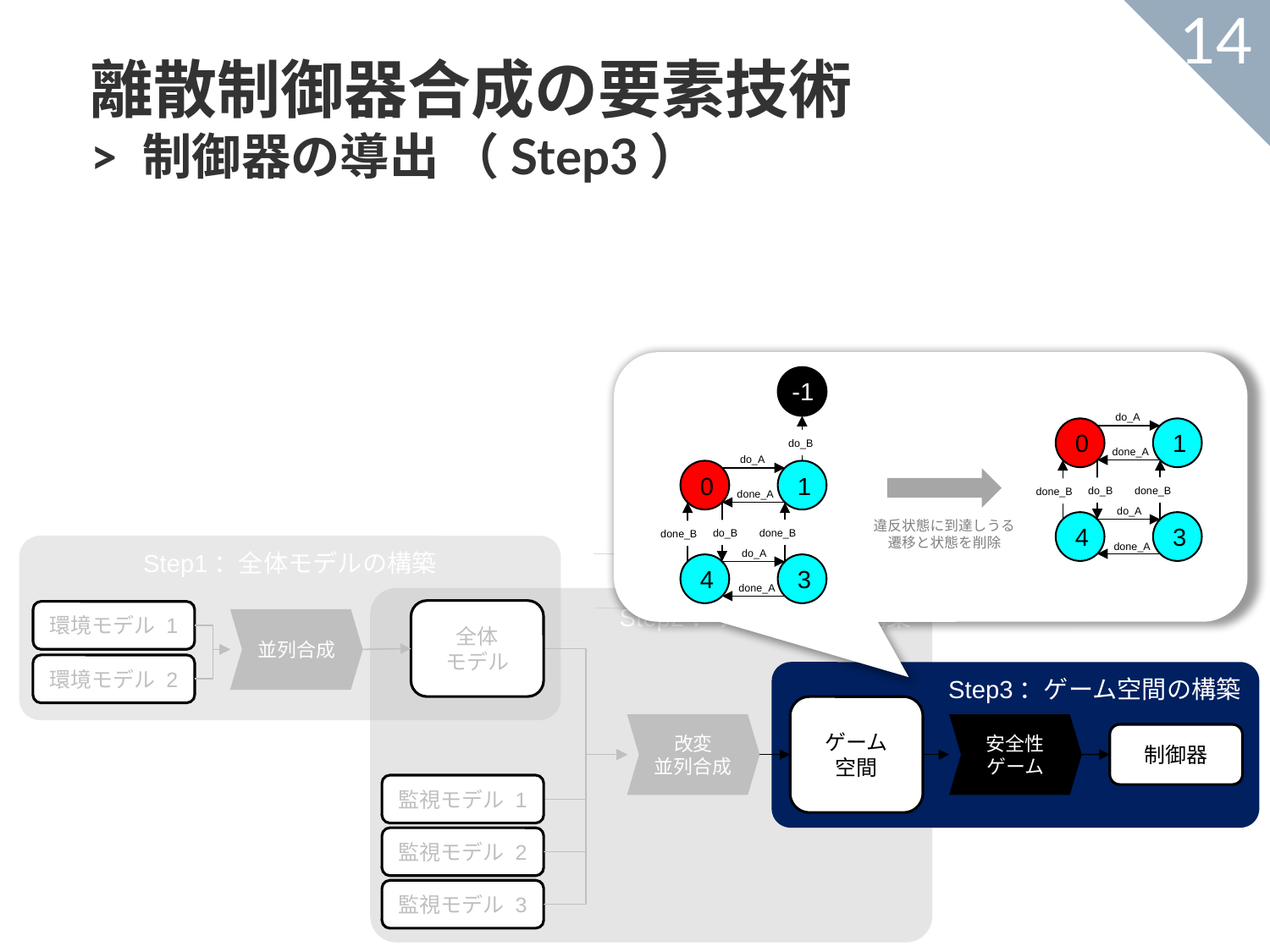

# 離散制御器合成の要素技術 > 制御器の導出 （Step3）
141

-1
do_A
0
1
do_B
done_A
do_A
0
1

done_B
do_B
done_B
done_A
do_A
違反状態に到達しうる
遷移と状態を削除
4
3
done_B
do_B
done_B
done_A
Step1：全体モデルの構築
do_A
4
3
done_A
Step2：ゲーム空間の構築
全体
モデル
環境モデル 1
並列合成
環境モデル 2
Step3：ゲーム空間の構築
ゲーム
空間
改変
並列合成
安全性
ゲーム
制御器
監視モデル 1
監視モデル 2
監視モデル 3